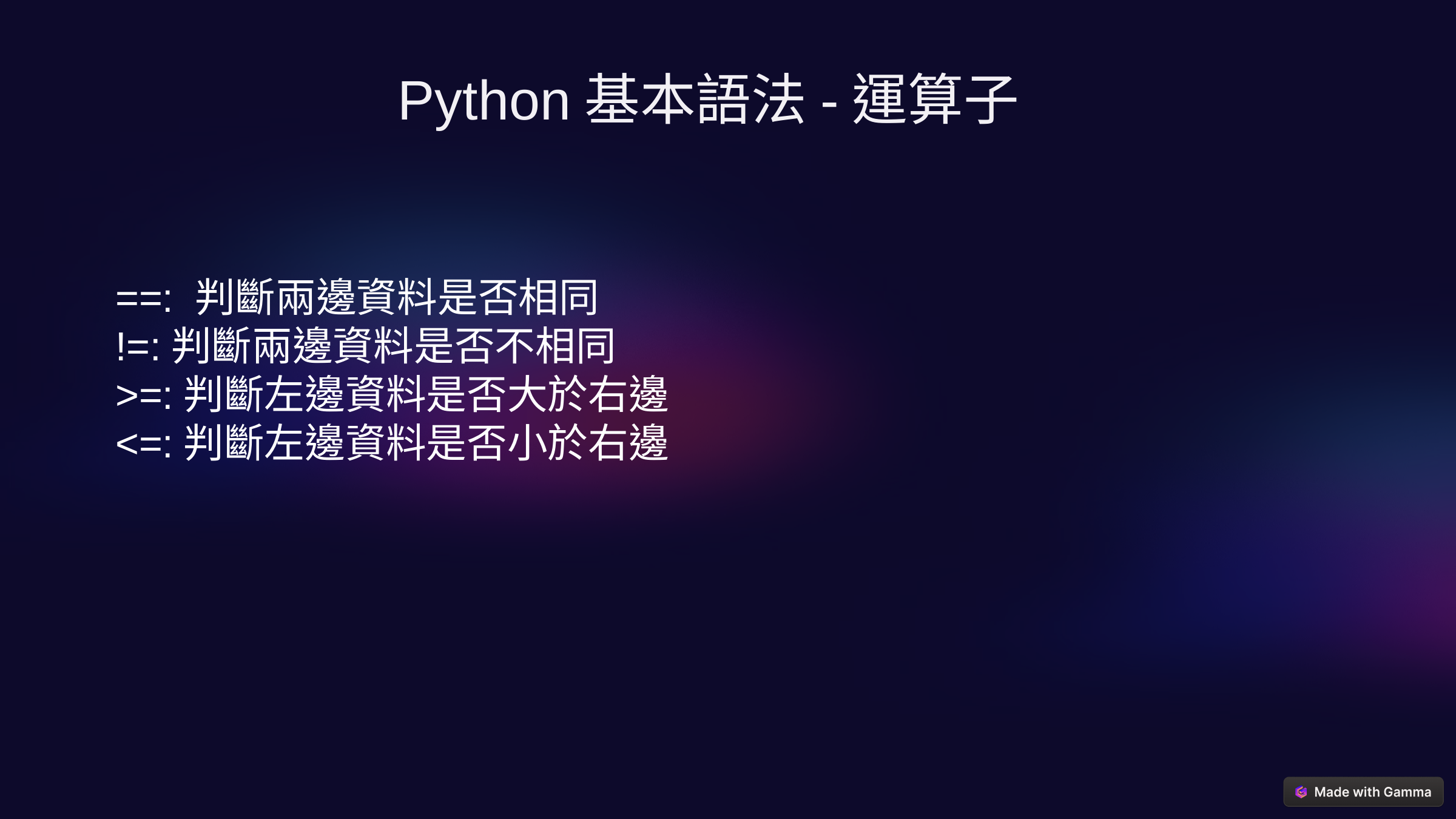

Python基本語法-運算子
==: 判斷兩邊資料是否相同
!=:判斷兩邊資料是否不相同
>=:判斷左邊資料是否大於右邊
<=:判斷左邊資料是否小於右邊